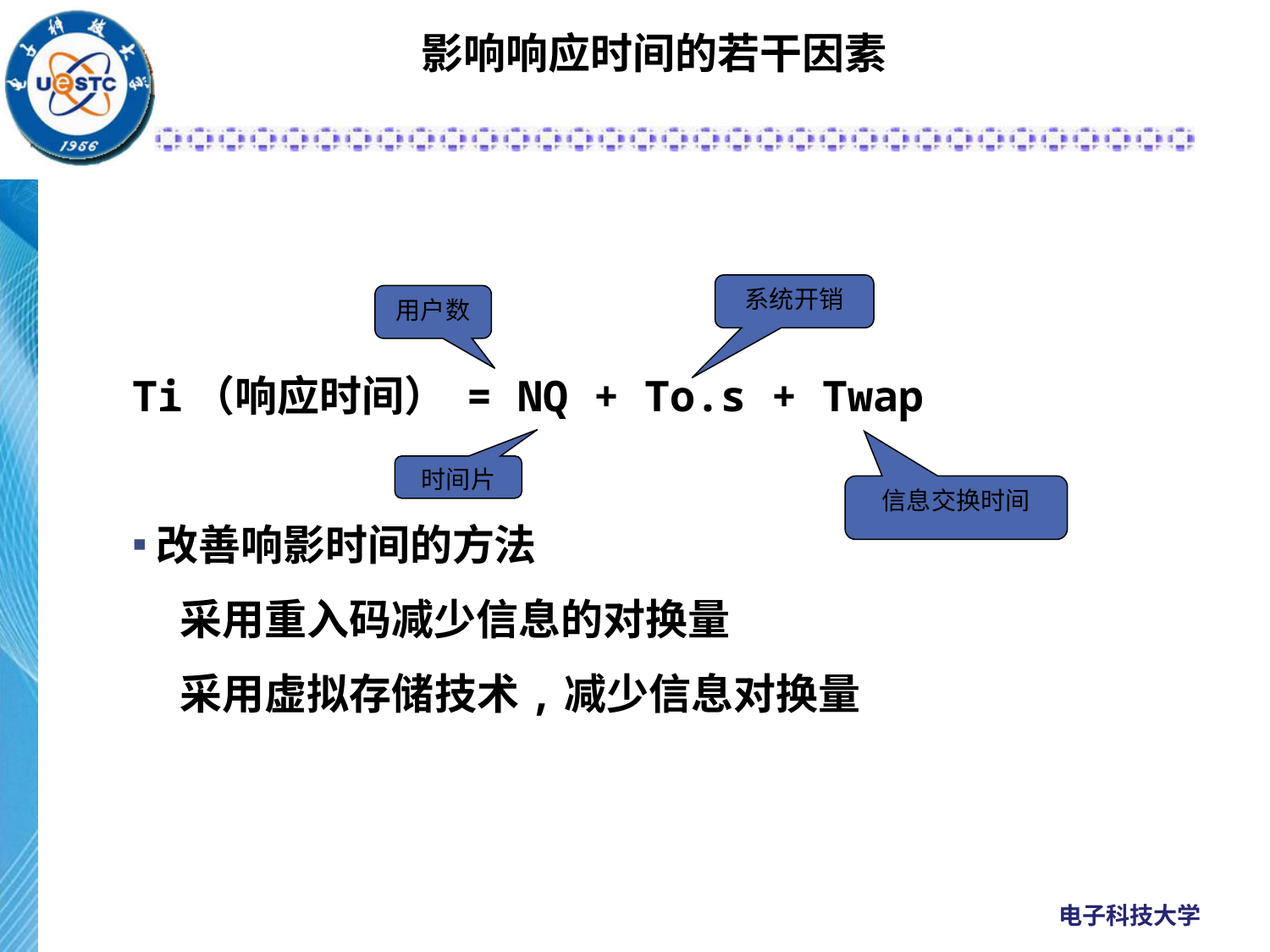

# 影响响应时间的若干因素
系统开销
用户数

Ti（响应时间） = NQ + To.s + Twap

改善响影时间的方法
    采用重入码减少信息的对换量
    采用虚拟存储技术,减少信息对换量

时间片
信息交换时间